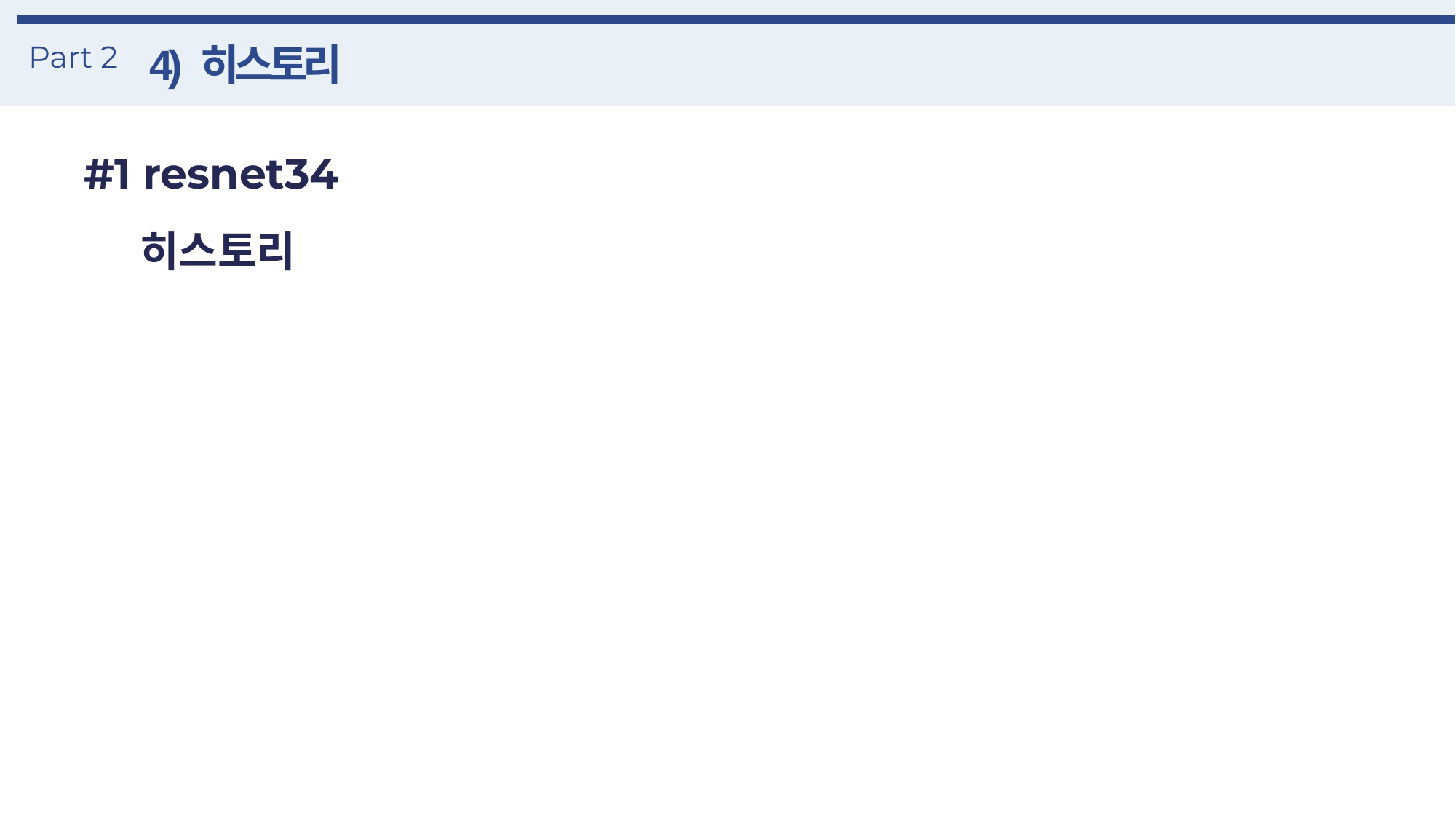

Part 2
4) 히스토리
#1 resnet34
히스토리